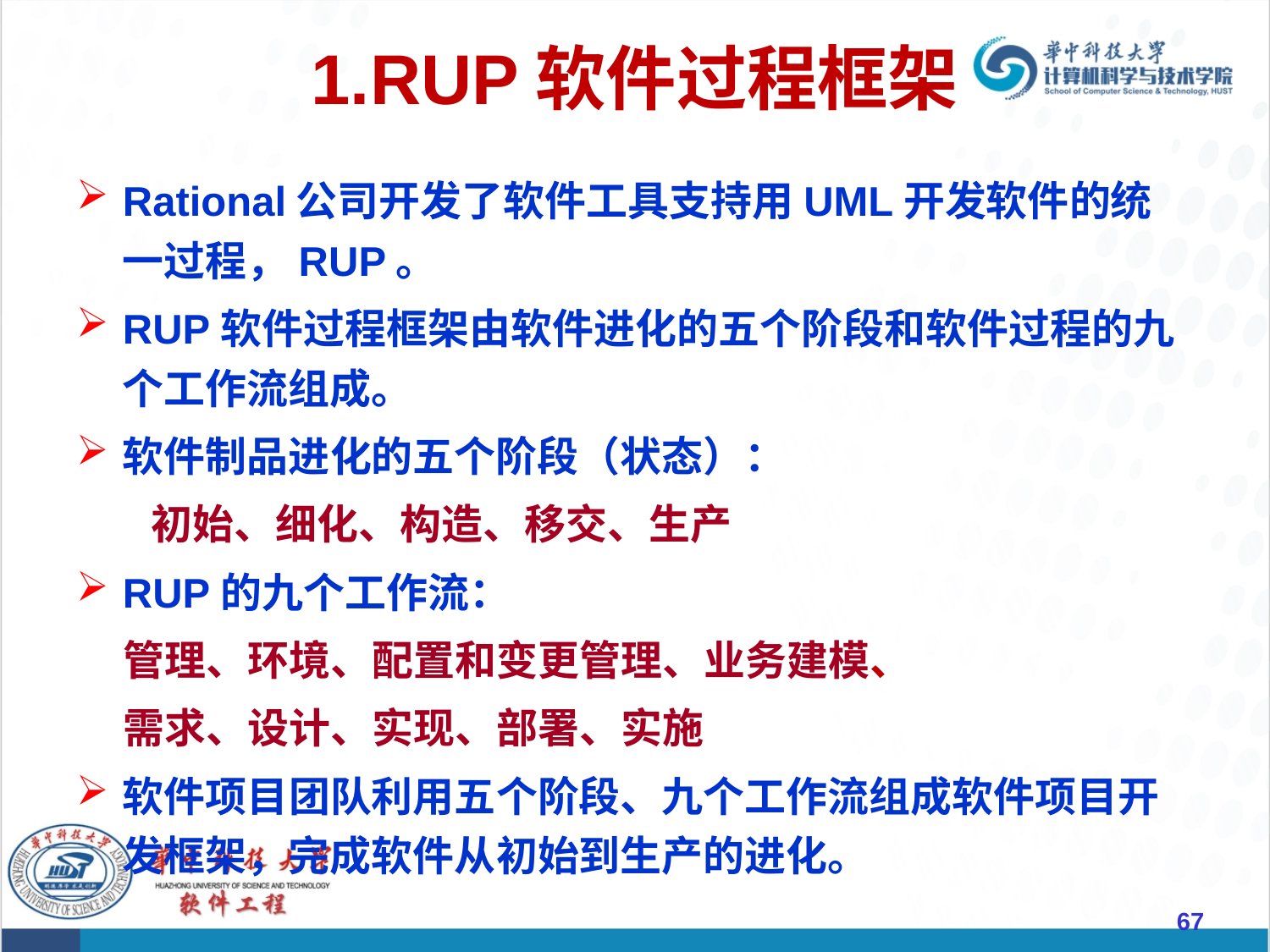

# 1.RUP软件过程框架
Rational公司开发了软件工具支持用UML开发软件的统一过程，RUP。
RUP软件过程框架由软件进化的五个阶段和软件过程的九个工作流组成。
软件制品进化的五个阶段（状态）：
       初始、细化、构造、移交、生产
RUP的九个工作流：
    管理、环境、配置和变更管理、业务建模、
    需求、设计、实现、部署、实施
软件项目团队利用五个阶段、九个工作流组成软件项目开发框架，完成软件从初始到生产的进化。
67